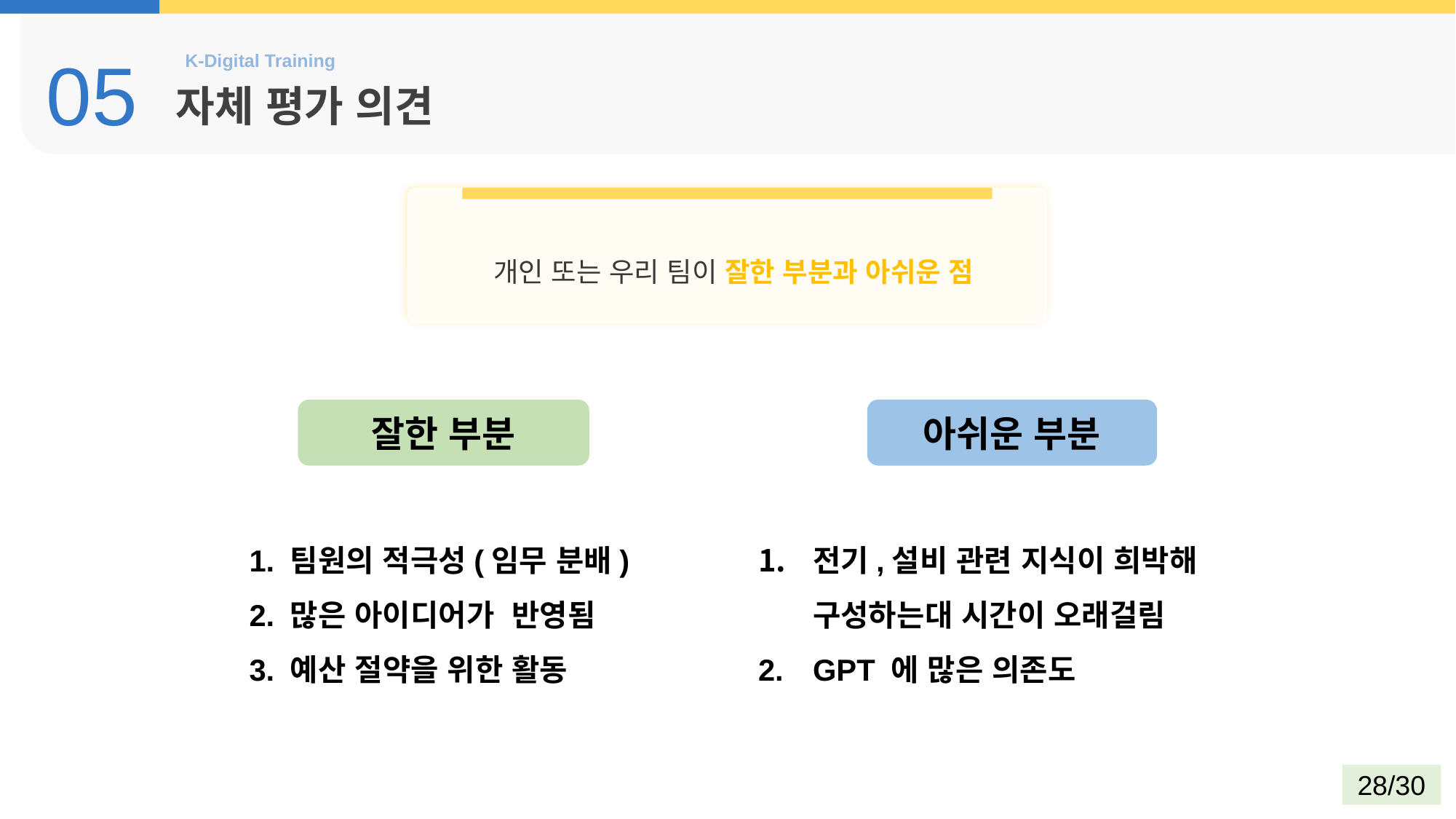

05
자체 평가 의견

개인 또는 우리 팀이 잘한 부분과 아쉬운 점
아쉬운 부분
전기,설비 관련 지식이 희박해 구성하는대 시간이 오래걸림
GPT 에 많은 의존도
잘한 부분
1. 팀원의 적극성(임무 분배)
2. 많은 아이디어가  반영됨
3. 예산 절약을 위한 활동